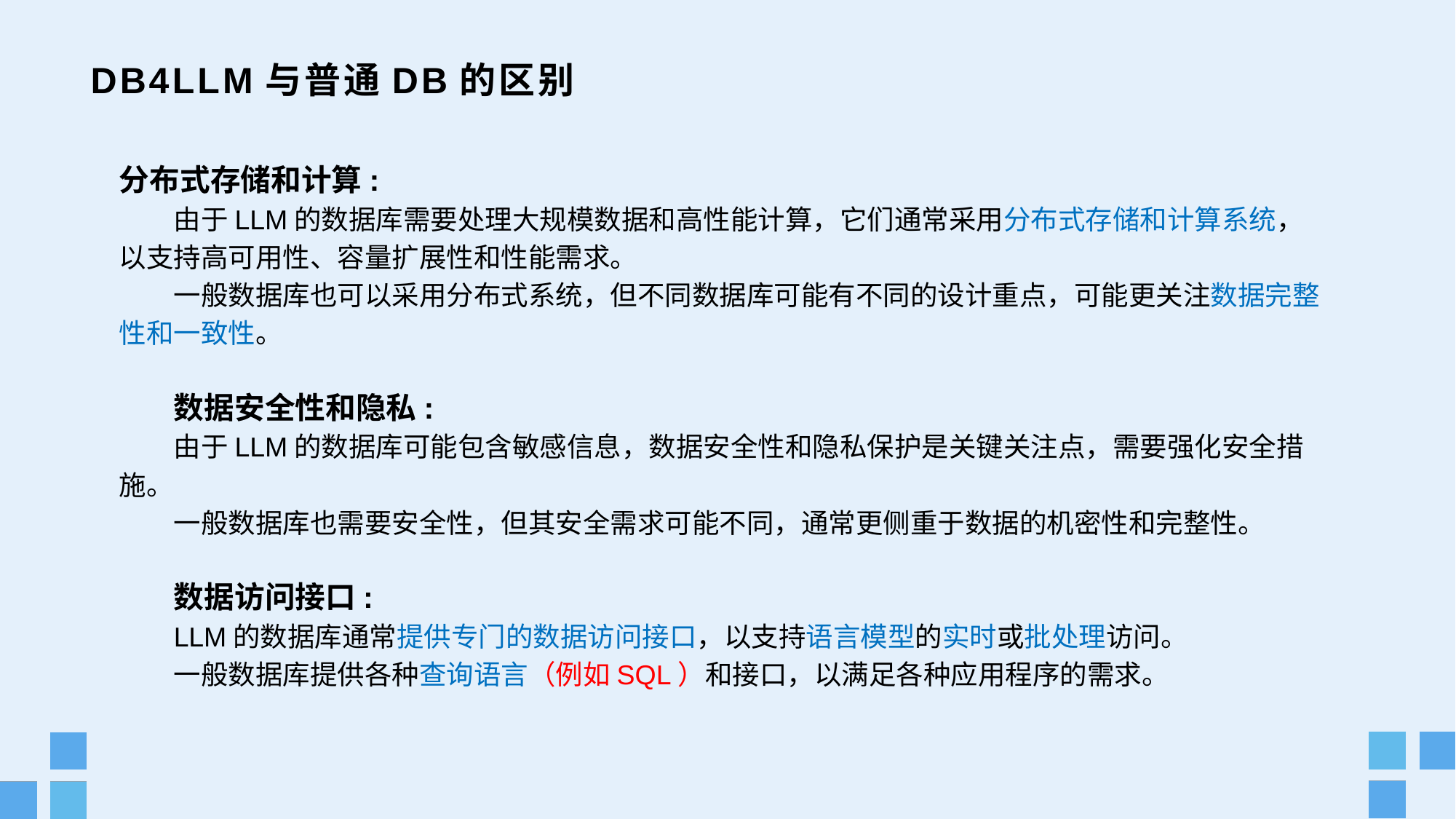

# DB4LLM与普通DB的区别
分布式存储和计算:
由于LLM的数据库需要处理大规模数据和高性能计算，它们通常采用分布式存储和计算系统，以支持高可用性、容量扩展性和性能需求。
一般数据库也可以采用分布式系统，但不同数据库可能有不同的设计重点，可能更关注数据完整性和一致性。

数据安全性和隐私:
由于LLM的数据库可能包含敏感信息，数据安全性和隐私保护是关键关注点，需要强化安全措施。
一般数据库也需要安全性，但其安全需求可能不同，通常更侧重于数据的机密性和完整性。

数据访问接口:
LLM的数据库通常提供专门的数据访问接口，以支持语言模型的实时或批处理访问。
一般数据库提供各种查询语言（例如SQL）和接口，以满足各种应用程序的需求。